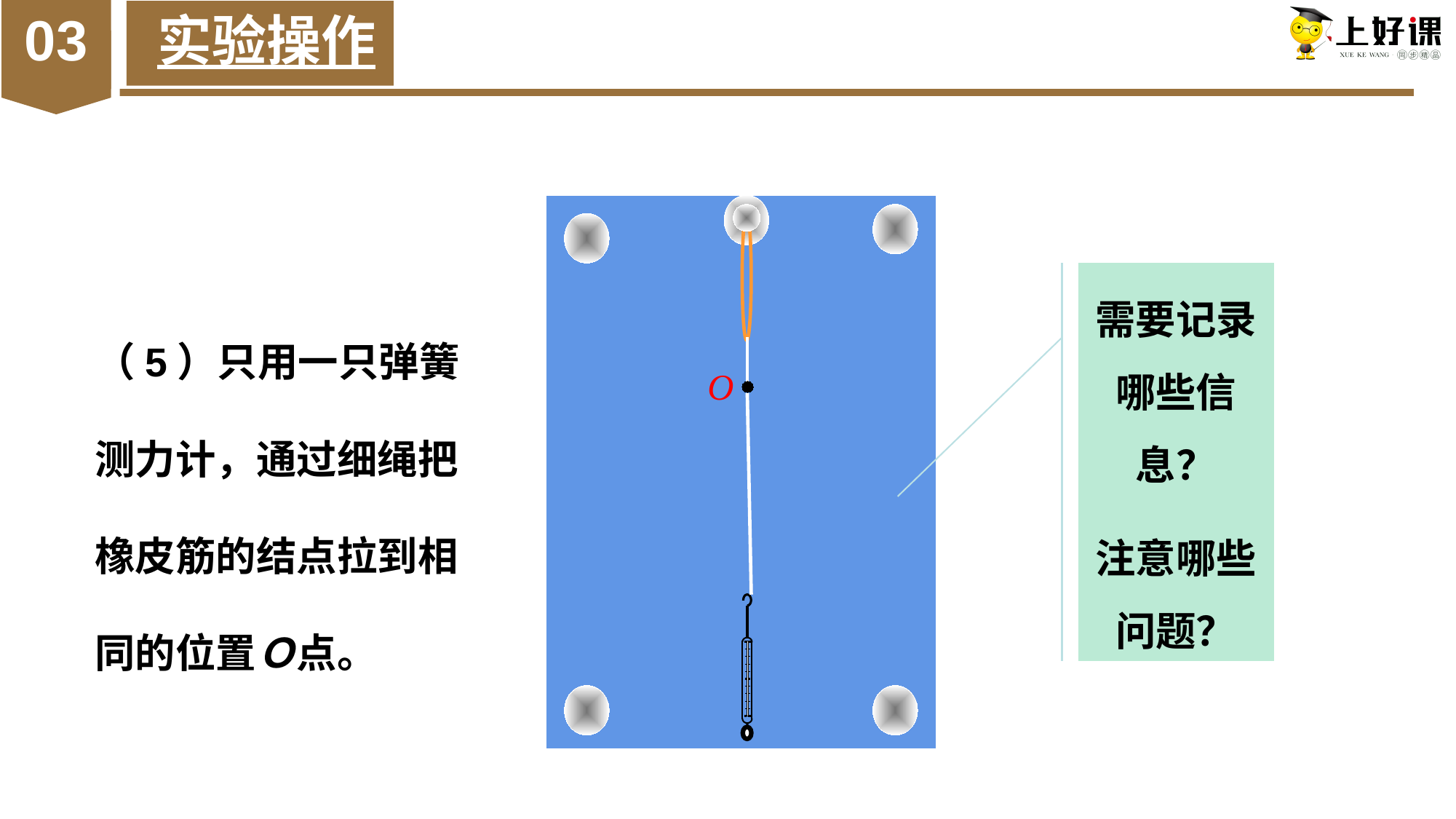

03

实验操作

需要记录哪些信息？
注意哪些问题？
（5）只用一只弹簧测力计，通过细绳把橡皮筋的结点拉到相同的位置Ｏ点。
O